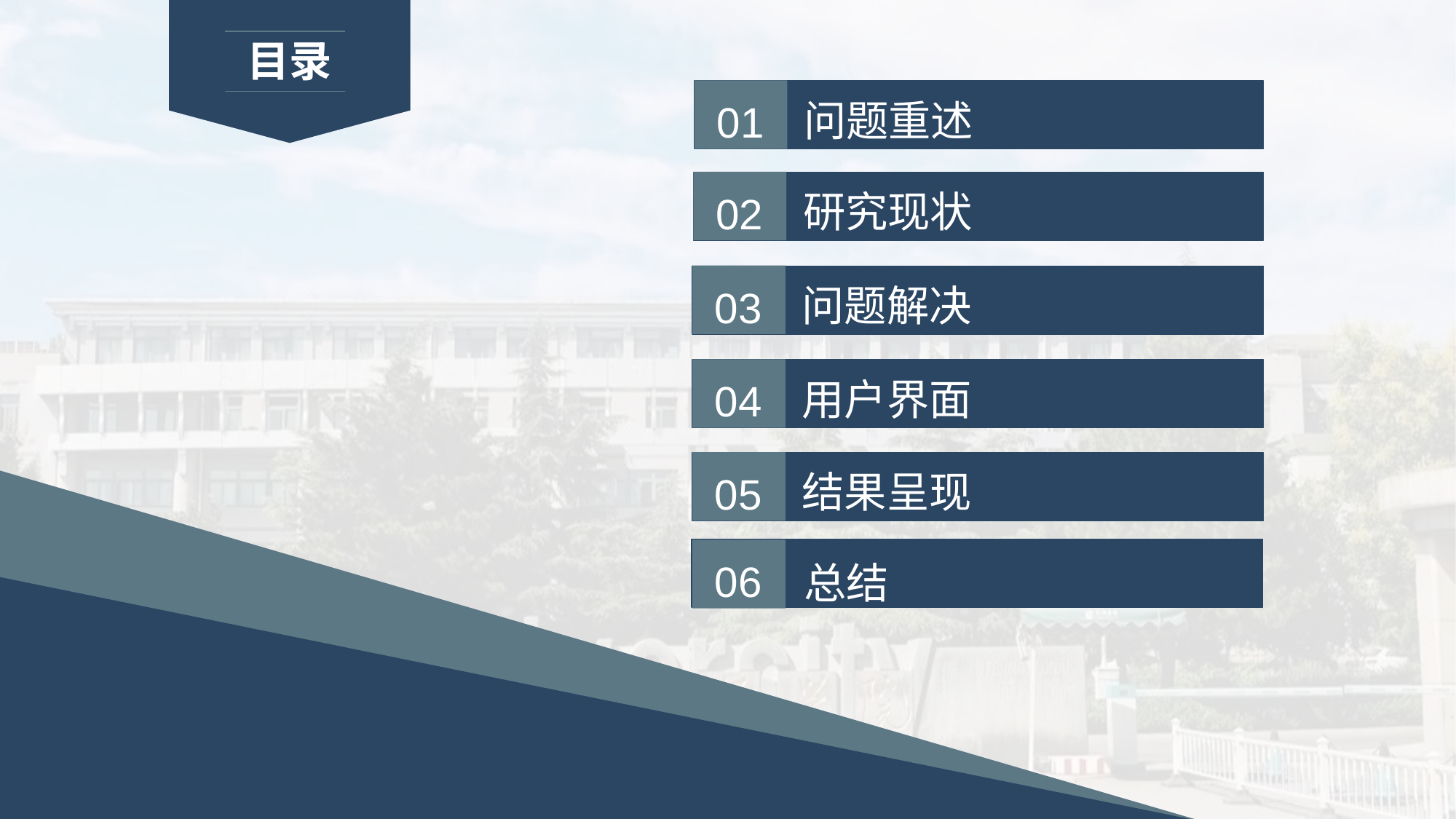

目录

01

问题重述

02

研究现状

03

问题解决

04

用户界面

05

结果呈现

06
总结